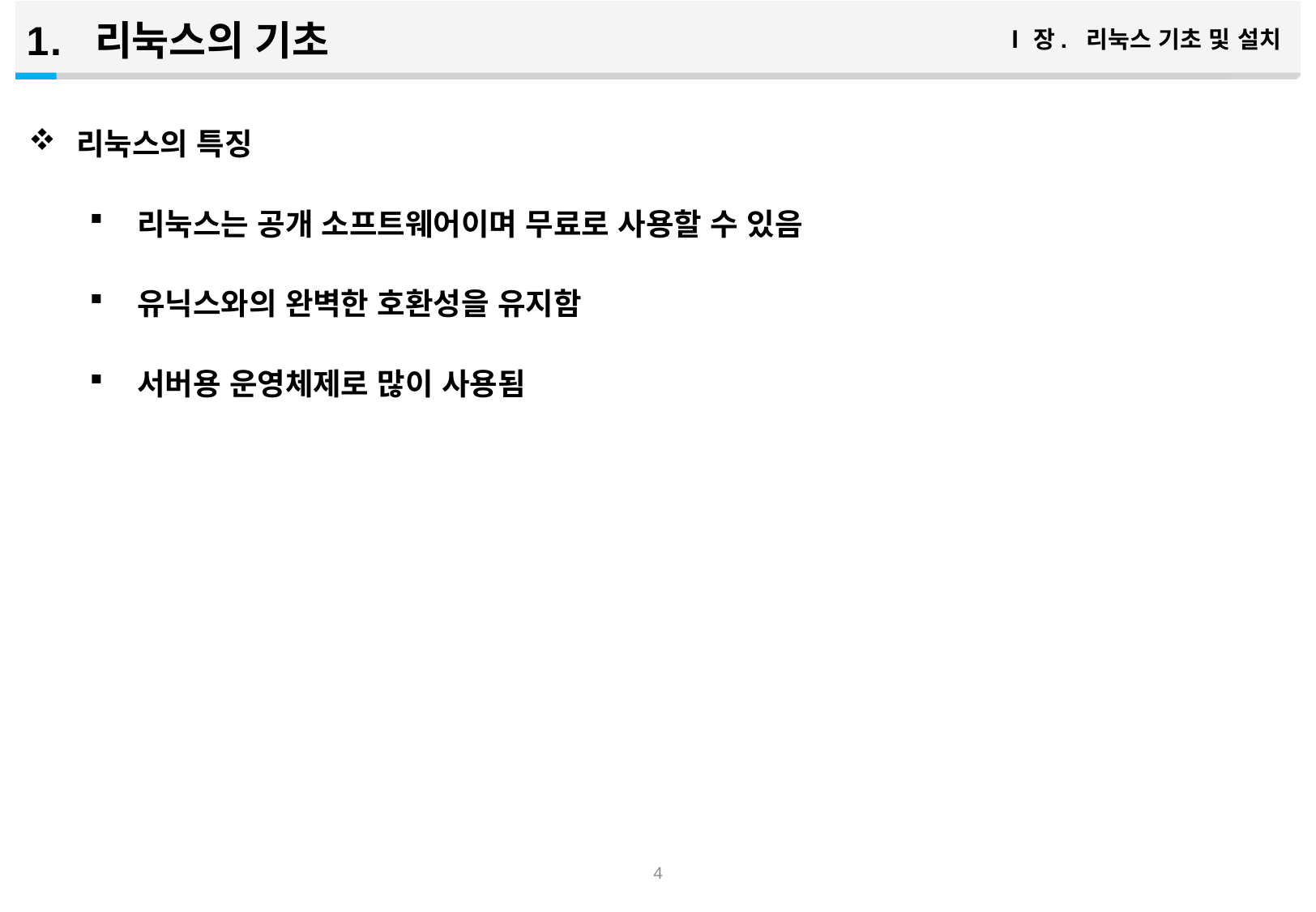

리눅스의 기초
Ⅰ장.  리눅스 기초 및 설치
리눅스의 특징
리눅스는 공개 소프트웨어이며 무료로 사용할 수 있음
유닉스와의 완벽한 호환성을 유지함
서버용 운영체제로 많이 사용됨
4